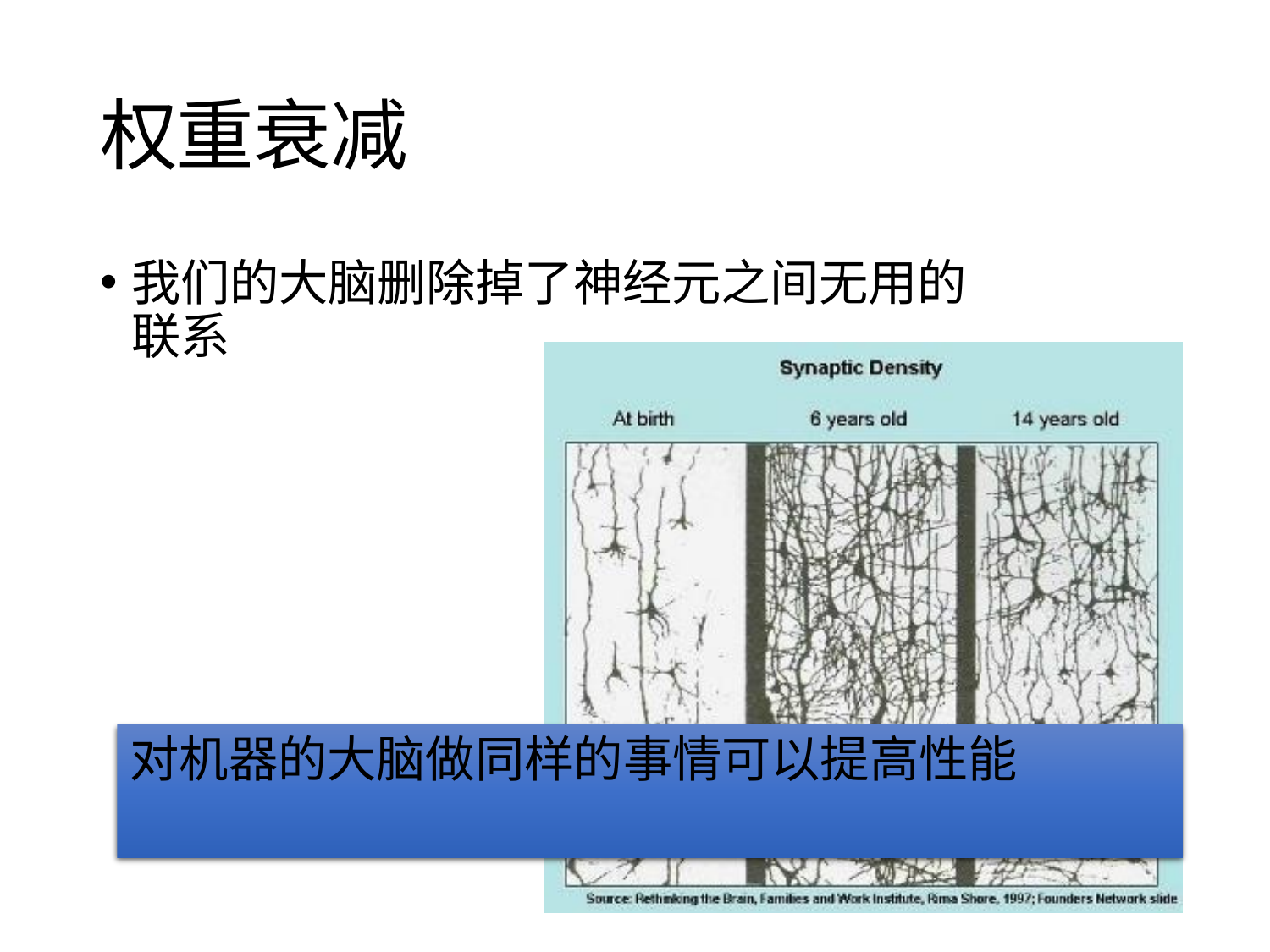

# 权重衰减
我们的大脑删除掉了神经元之间无用的联系

对机器的大脑做同样的事情可以提高性能